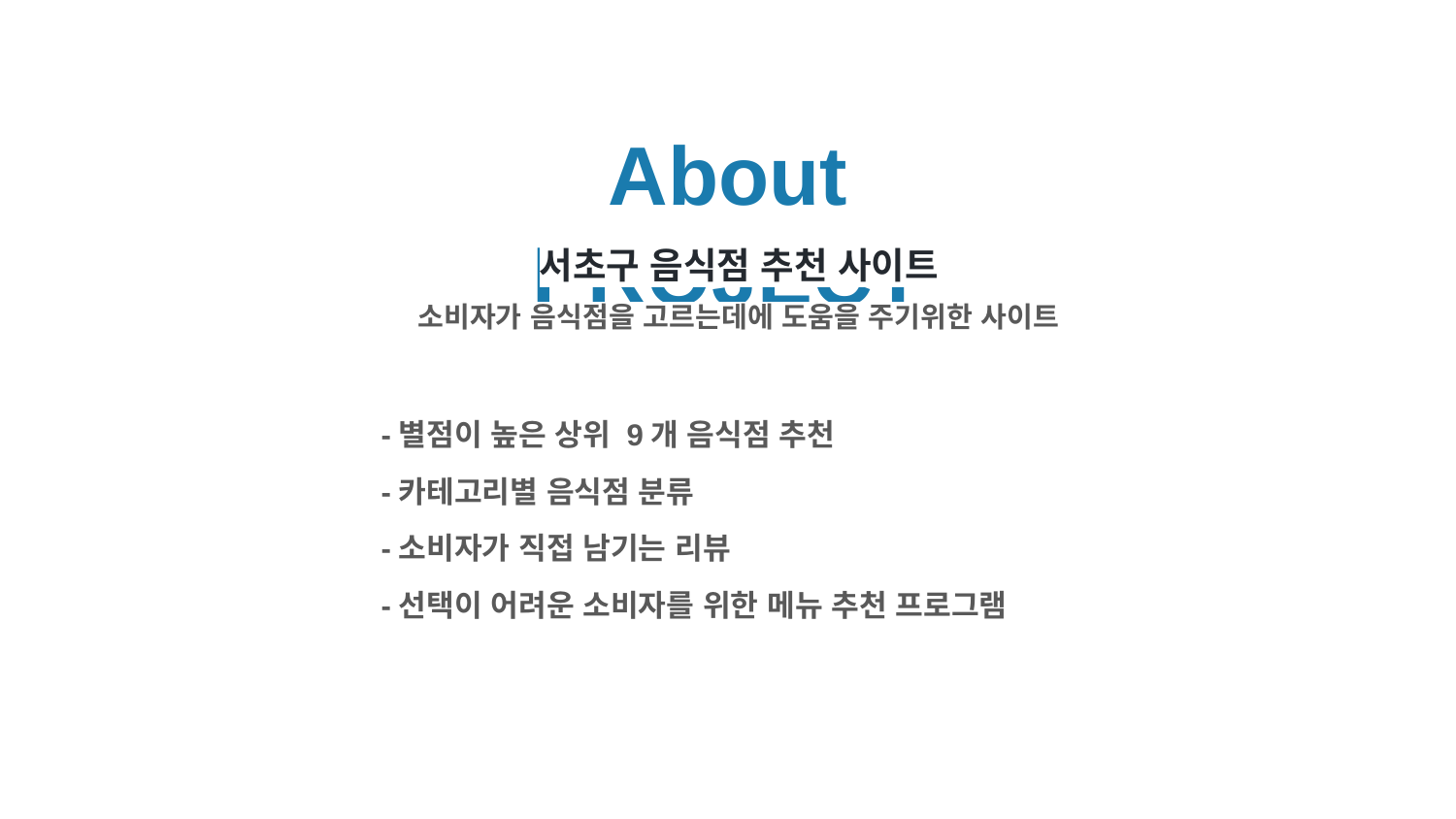

About PROJECT
서초구 음식점 추천 사이트
소비자가 음식점을 고르는데에 도움을 주기위한 사이트

-별점이 높은 상위 9개 음식점 추천
-카테고리별 음식점 분류
-소비자가 직접 남기는 리뷰
-선택이 어려운 소비자를 위한 메뉴 추천 프로그램